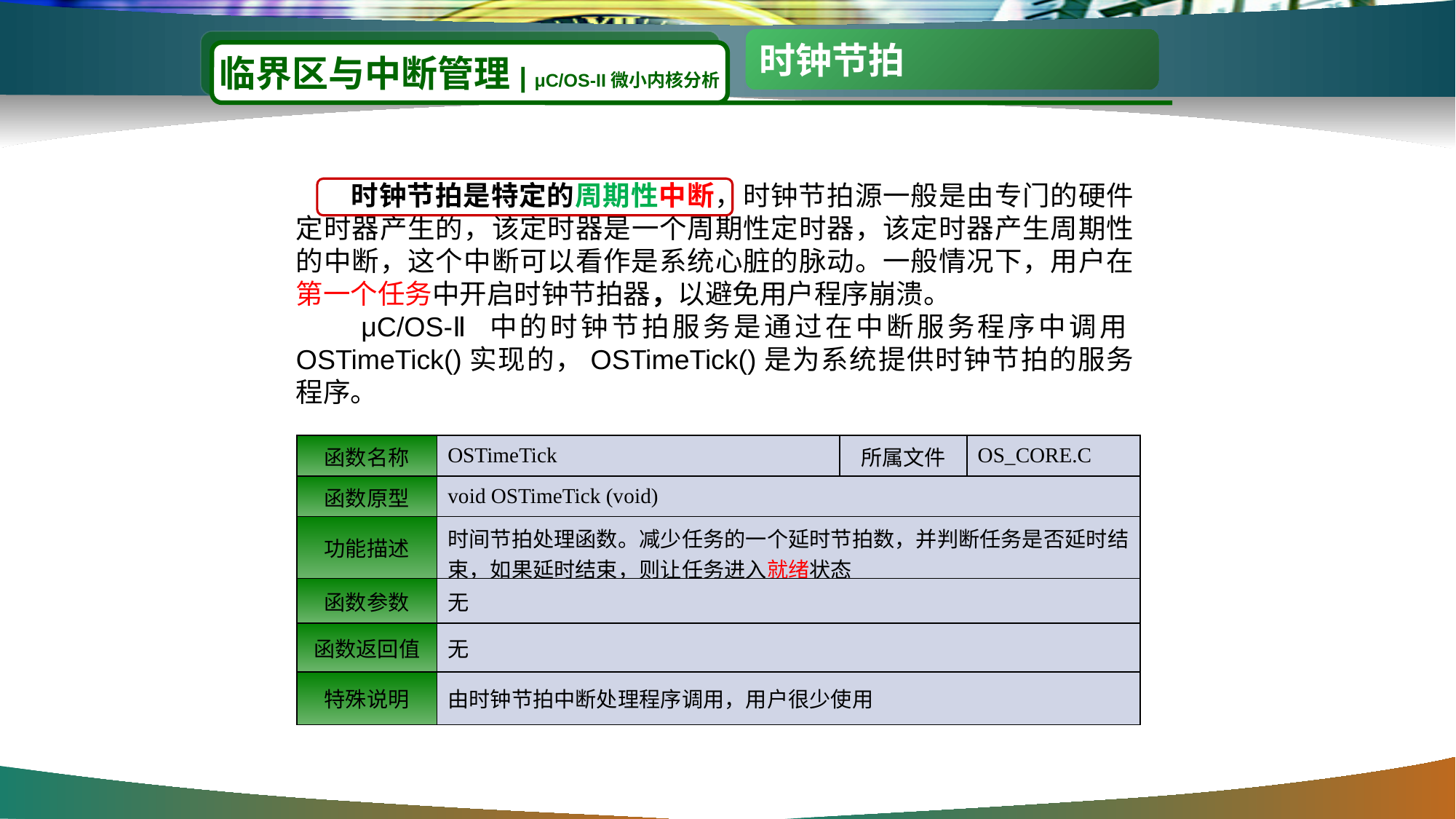

#
时钟节拍
临界区与中断管理| μC/OS-II微小内核分析

       时钟节拍是特定的周期性中断，时钟节拍源一般是由专门的硬件定时器产生的，该定时器是一个周期性定时器，该定时器产生周期性的中断，这个中断可以看作是系统心脏的脉动。一般情况下，用户在第一个任务中开启时钟节拍器，以避免用户程序崩溃。
      μC/OS-Ⅱ中的时钟节拍服务是通过在中断服务程序中调用OSTimeTick()实现的，OSTimeTick()是为系统提供时钟节拍的服务程序。
| 函数名称 | OSTimeTick | 所属文件 | OS\_CORE.C |
| --- | --- | --- | --- |
| 函数原型 | void OSTimeTick (void) |  |  |
| 功能描述 | 时间节拍处理函数。减少任务的一个延时节拍数，并判断任务是否延时结束，如果延时结束，则让任务进入就绪状态 |  |  |
| 函数参数 | 无 |  |  |
| 函数返回值 | 无 |  |  |
| 特殊说明 | 由时钟节拍中断处理程序调用，用户很少使用 |  |  |